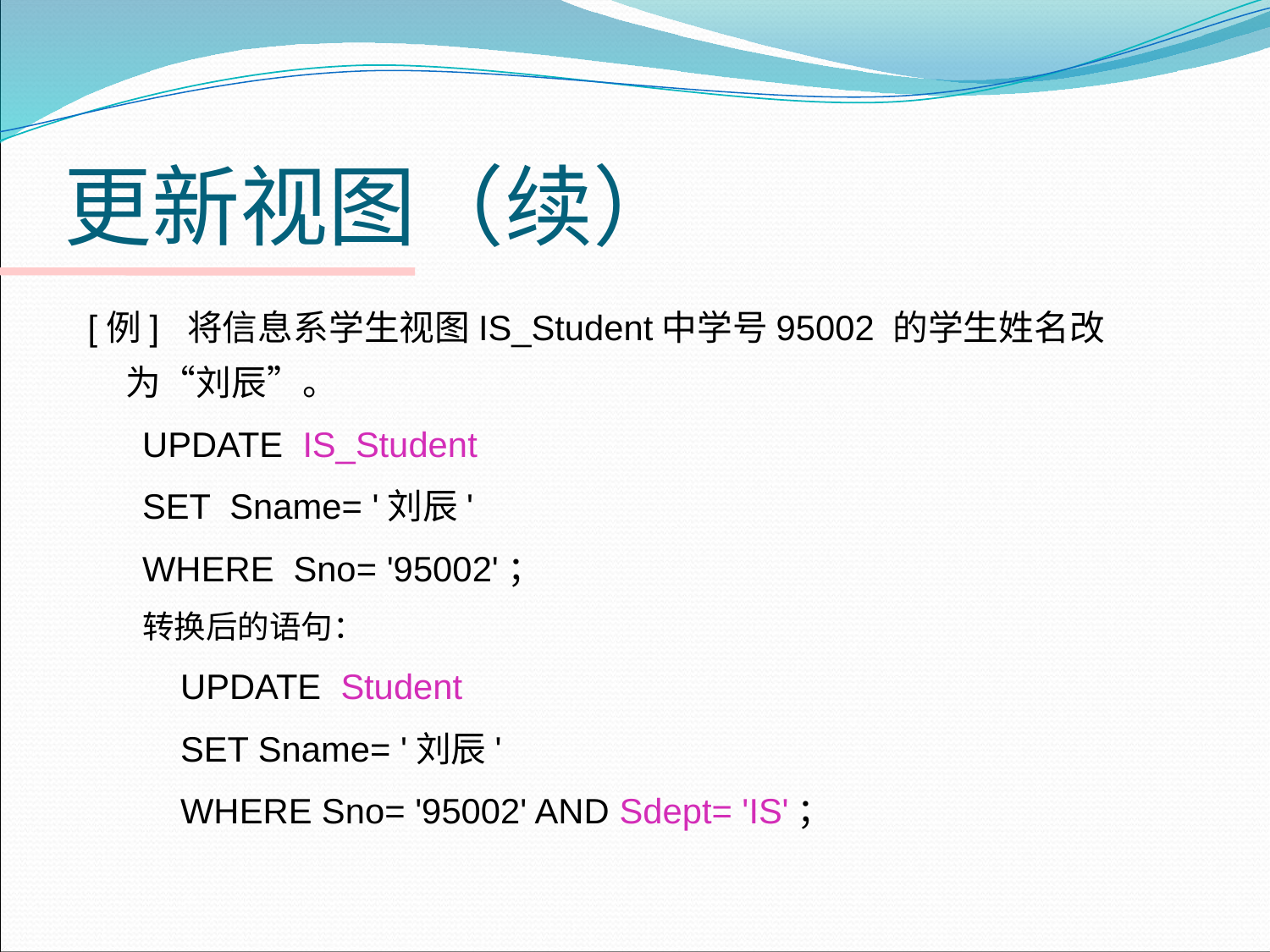

# 更新视图（续）
[例]  将信息系学生视图IS_Student中学号95002 的学生姓名改为“刘辰”。
UPDATE  IS_Student
SET  Sname= '刘辰'
WHERE  Sno= '95002'；
转换后的语句：
UPDATE  Student
SET Sname= '刘辰'
WHERE Sno= '95002' AND Sdept= 'IS'；

392